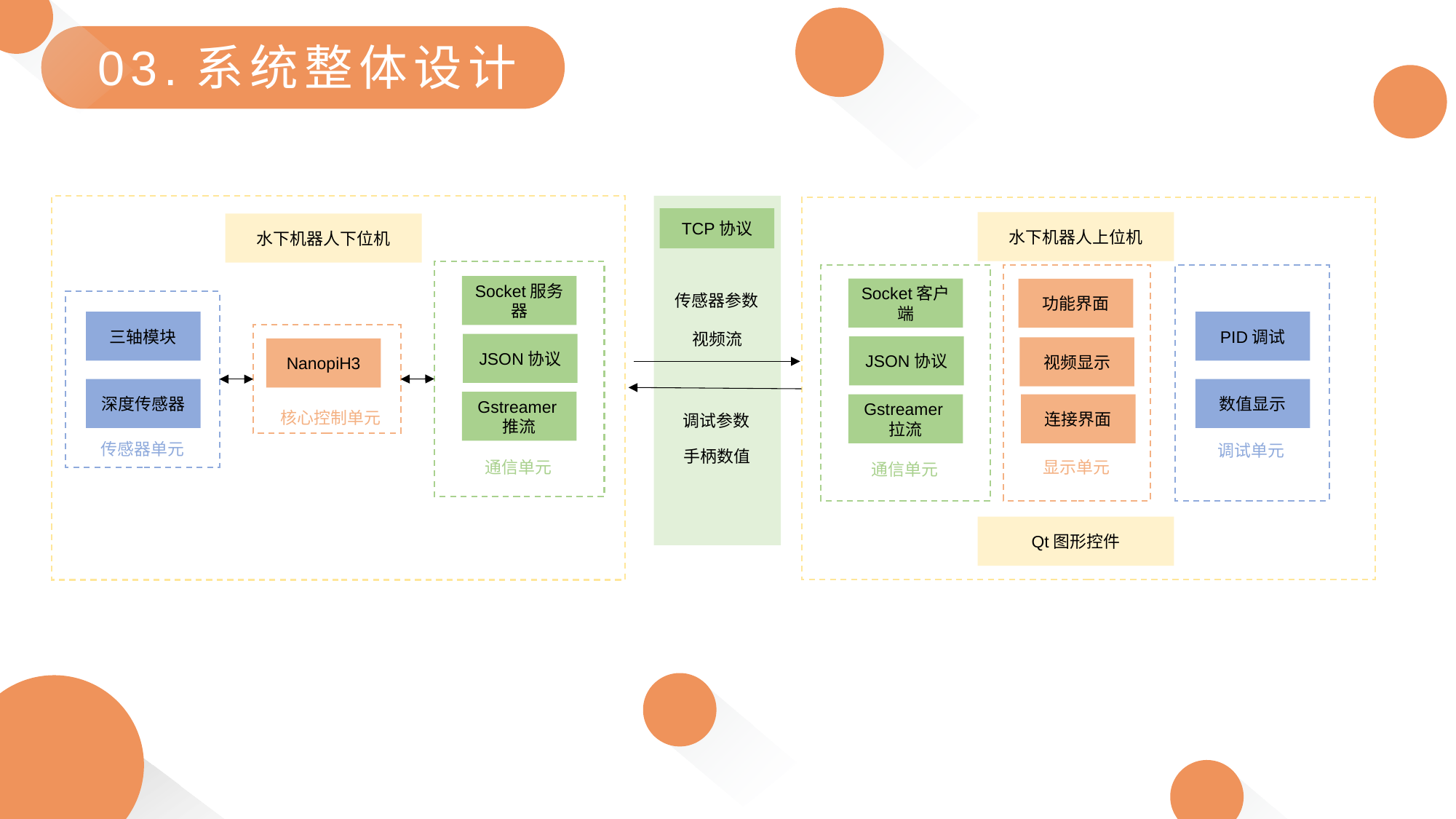

03.系统整体设计

TCP协议
水下机器人上位机
水下机器人下位机

Socket服务器
Socket客户端
功能界面
传感器参数

三轴模块
PID调试

视频流
JSON协议
JSON协议
视频显示
NanopiH3
深度传感器
数值显示
Gstreamer推流
Gstreamer拉流
连接界面
核心控制单元
调试参数
传感器单元
调试单元
手柄数值
通信单元
显示单元
通信单元
Qt图形控件